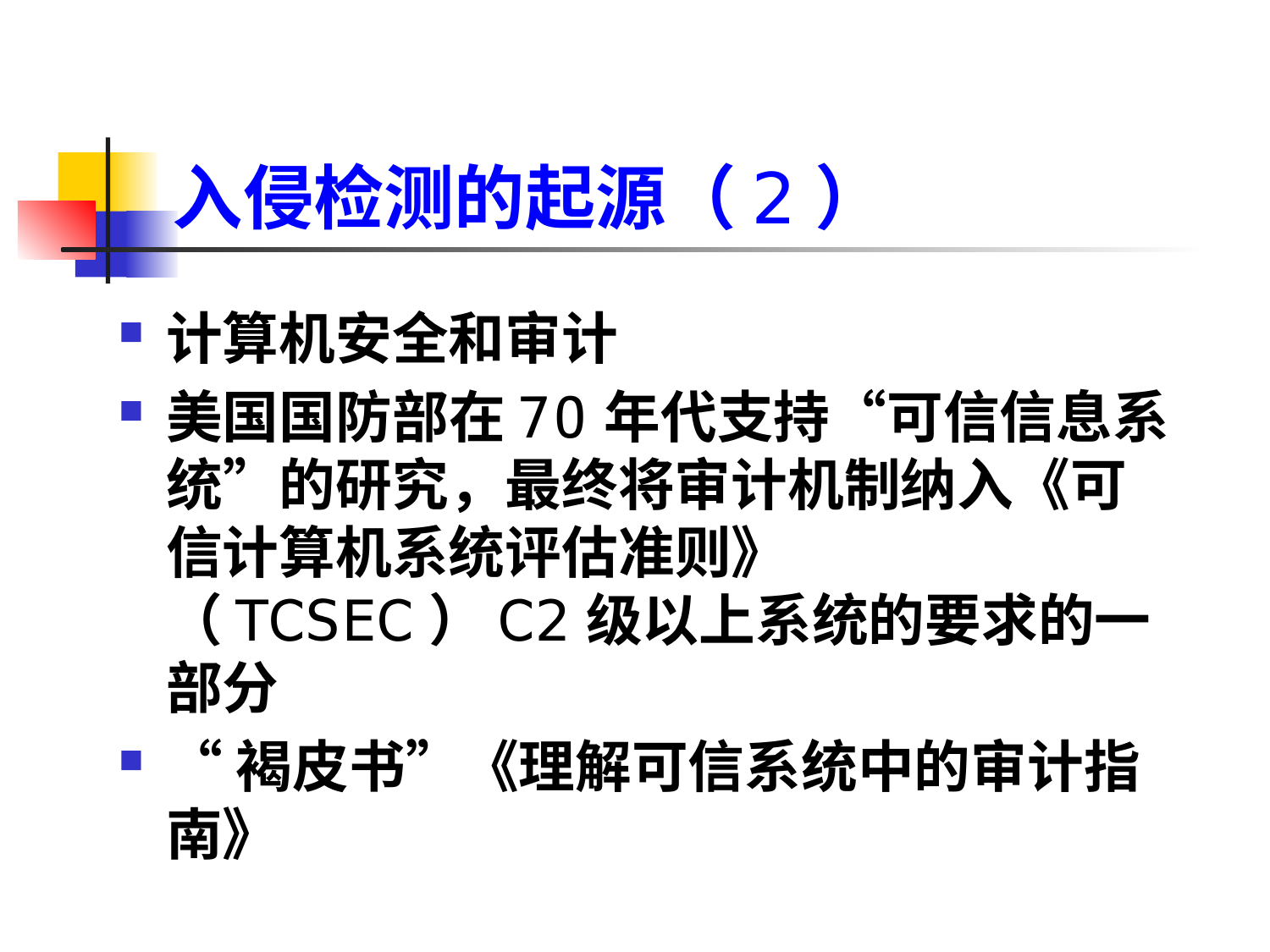

# 入侵检测的起源（2）
计算机安全和审计
美国国防部在70年代支持“可信信息系统”的研究，最终将审计机制纳入《可信计算机系统评估准则》（TCSEC）C2级以上系统的要求的一部分
“褐皮书”《理解可信系统中的审计指南》